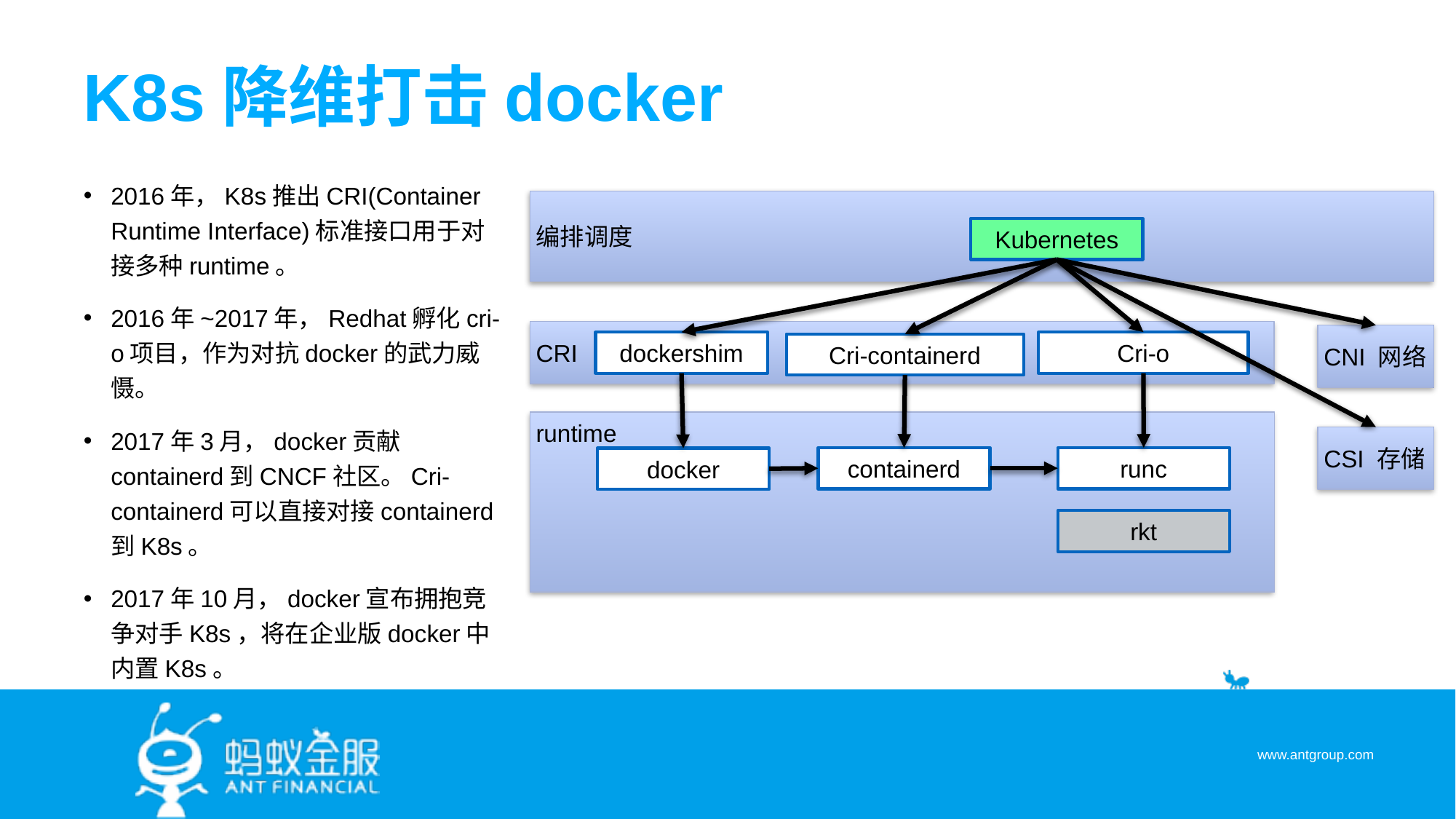

# K8s降维打击docker
2016年，K8s推出CRI(Container Runtime Interface)标准接口用于对接多种runtime。
2016年~2017年，Redhat孵化cri-o项目，作为对抗docker的武力威慑。
2017年3月，docker贡献containerd到CNCF社区。Cri-containerd可以直接对接containerd到K8s。
2017年10月，docker宣布拥抱竞争对手K8s，将在企业版docker中内置K8s。

编排调度
Kubernetes
CRI
CNI 网络
dockershim
Cri-o
Cri-containerd
runtime
CSI 存储
containerd
runc
docker
rkt